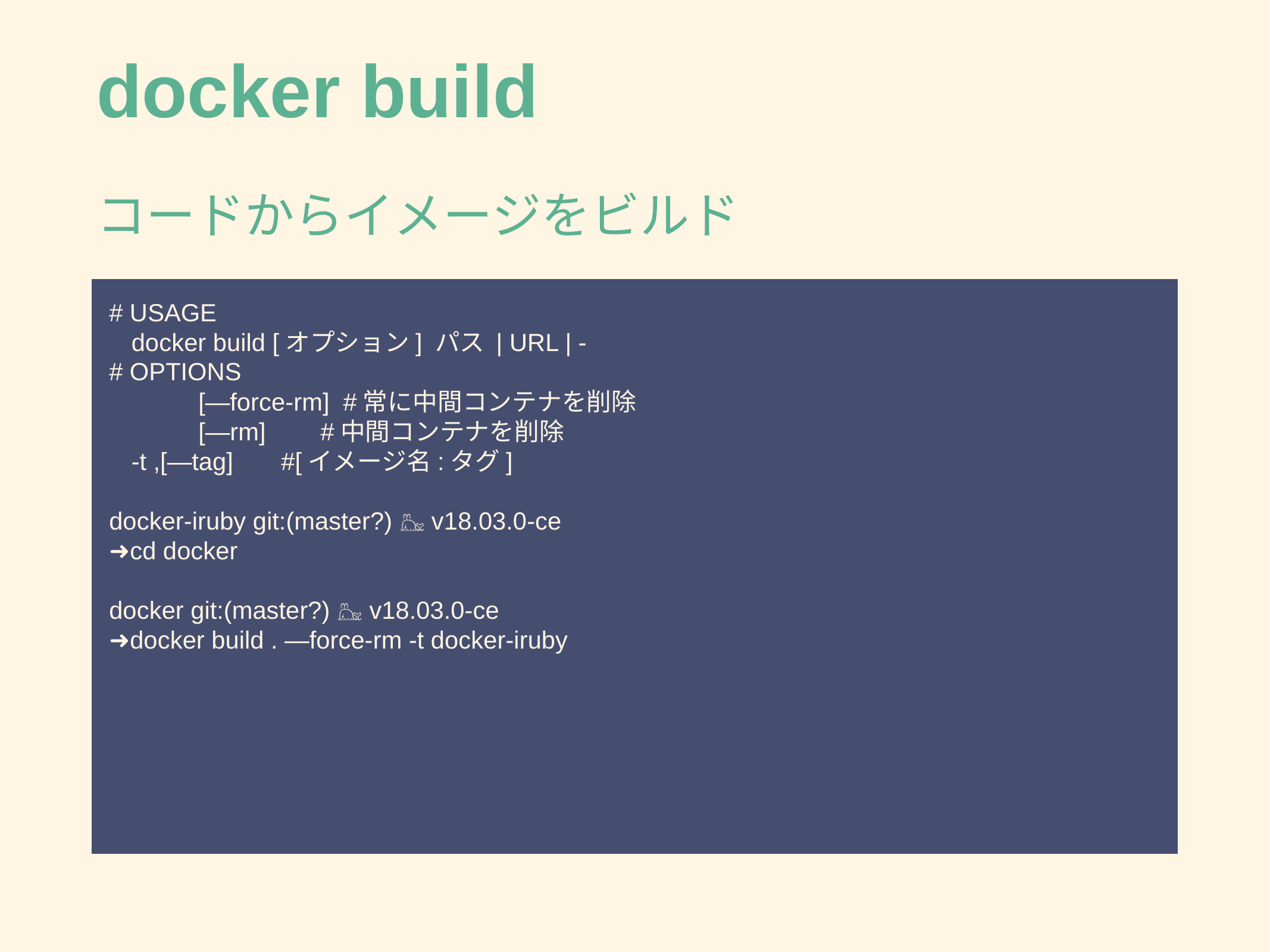

# docker build
コードからイメージをビルド
# USAGE
docker build [オプション] パス | URL | -
# OPTIONS
[—force-rm]  #常に中間コンテナを削除
[—rm]        #中間コンテナを削除
-t ,[—tag]       #[イメージ名:タグ]

docker-iruby git:(master?) 🐳 v18.03.0-ce
➜cd docker

docker git:(master?) 🐳 v18.03.0-ce
➜docker build . —force-rm -t docker-iruby